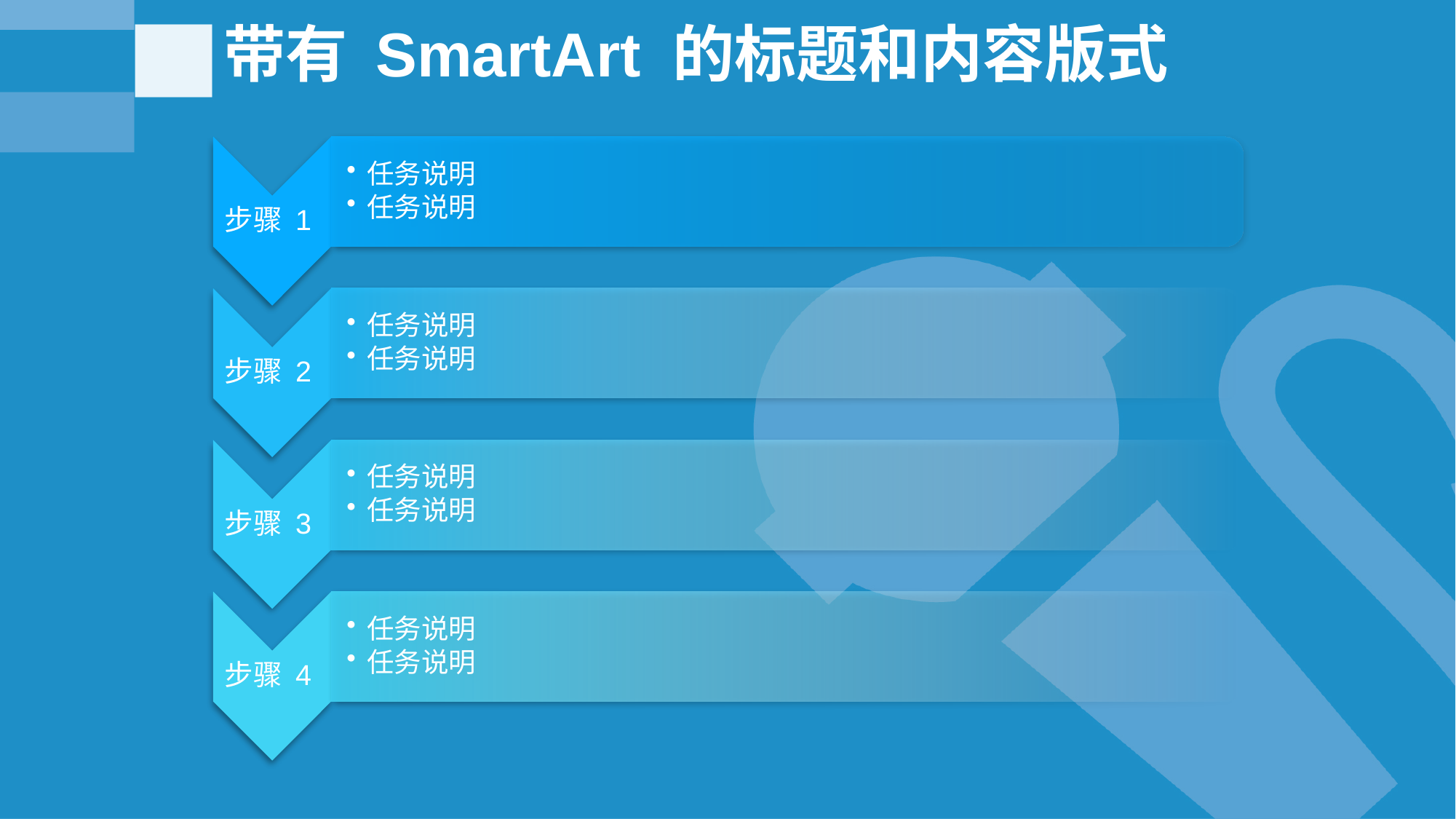

# 带有 SmartArt 的标题和内容版式
步骤 1
任务说明
任务说明
步骤 2
任务说明
任务说明
步骤 3
任务说明
任务说明
步骤 4
任务说明
任务说明